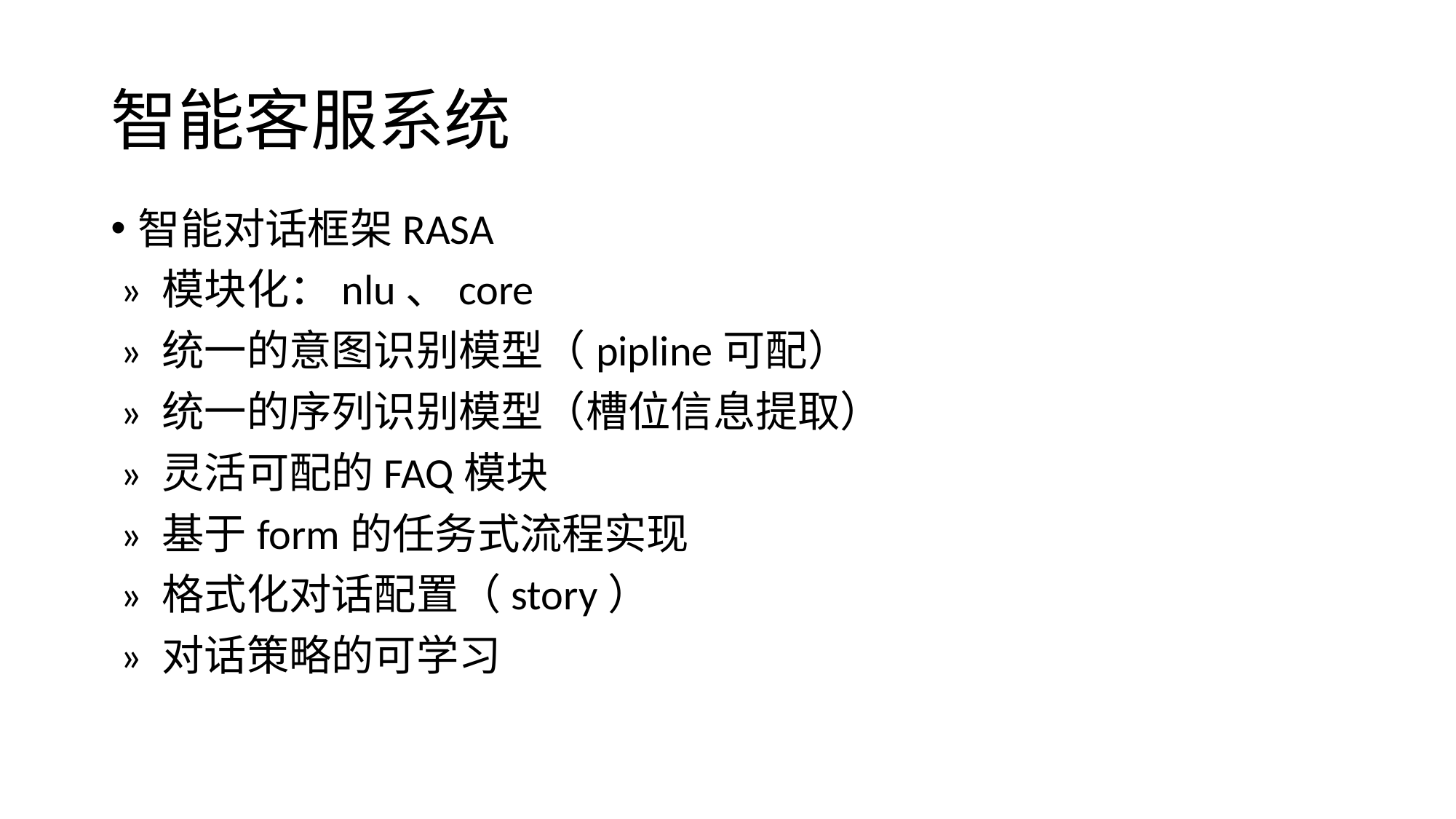

# 智能客服系统
智能对话框架RASA
 » 模块化：nlu、core
 » 统一的意图识别模型（pipline可配）
 » 统一的序列识别模型（槽位信息提取）
 » 灵活可配的FAQ模块
 » 基于form的任务式流程实现
 » 格式化对话配置（story）
 » 对话策略的可学习